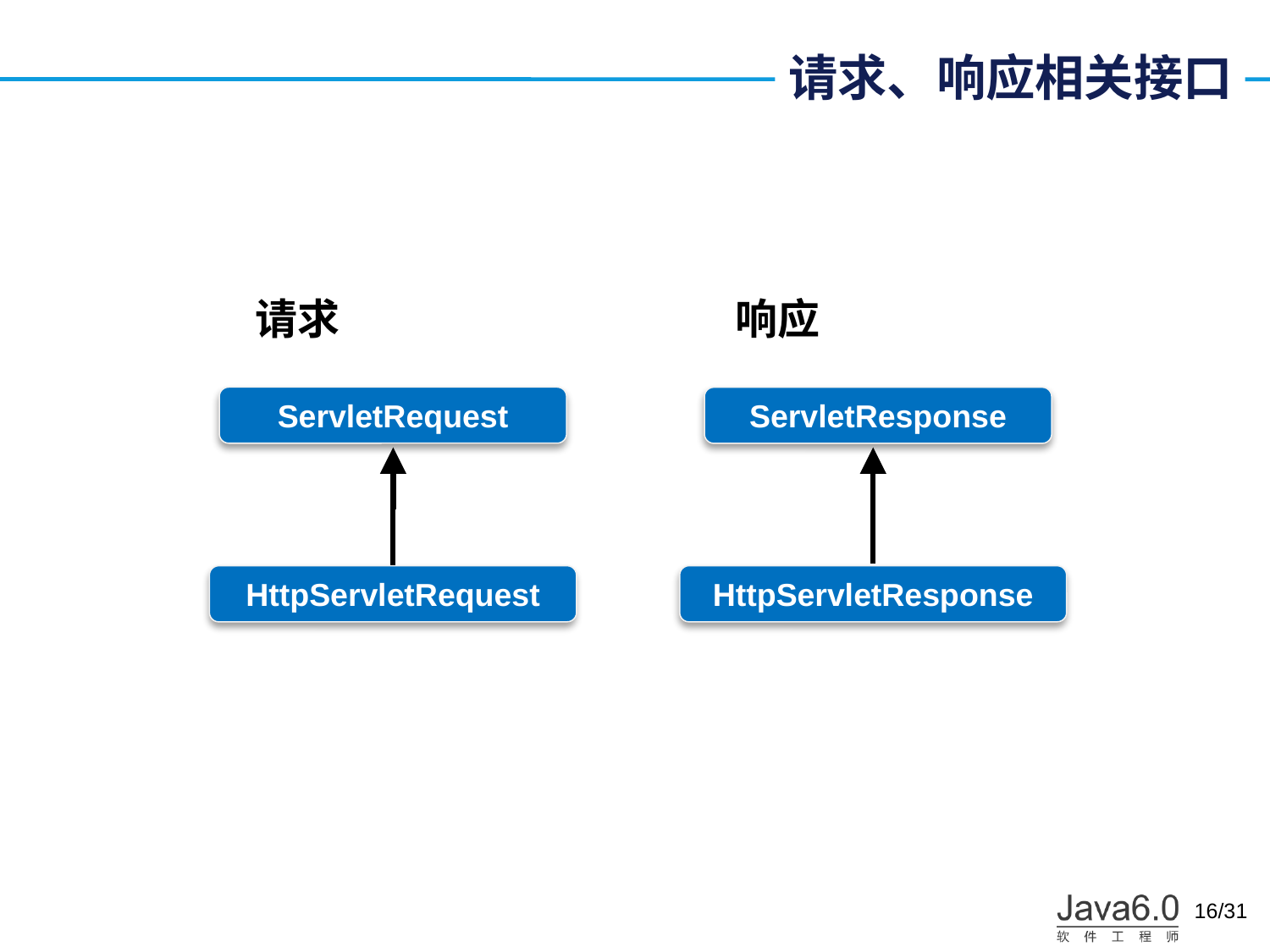

# 请求、响应相关接口
请求
响应
ServletRequest
ServletResponse
HttpServletRequest
HttpServletResponse
16/31